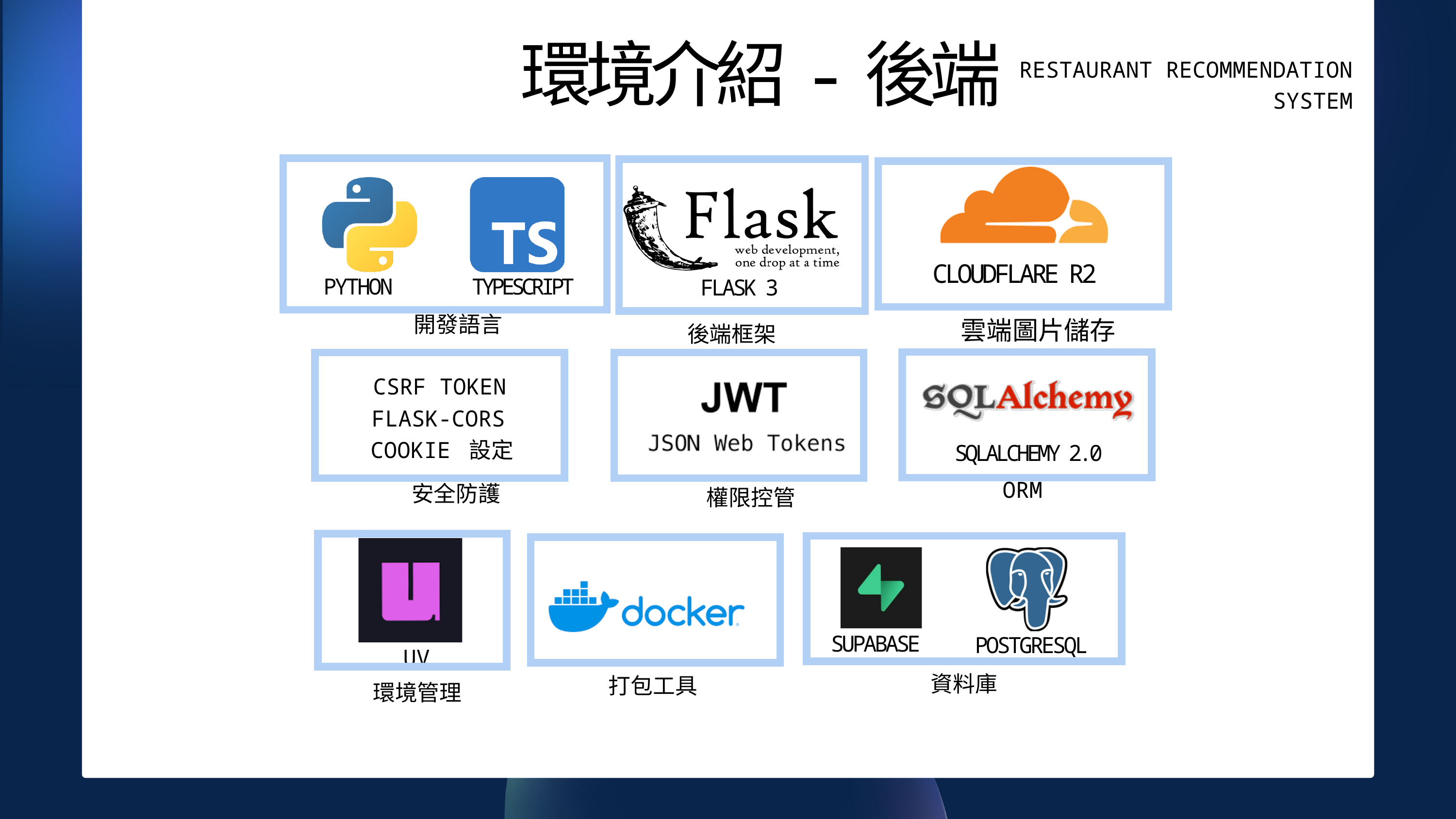

RESTAURANT RECOMMENDATION SYSTEM
環境介紹-後端

CLOUDFLARE R2
雲端圖片儲存

FLASK 3
後端框架

PYTHON
TYPESCRIPT
開發語言

SQLALCHEMY 2.0
ORM

CSRF TOKEN
FLASK-CORS
COOKIE 設定
安全防護

權限控管

UV
環境管理

SUPABASE
POSTGRESQL
資料庫

打包工具